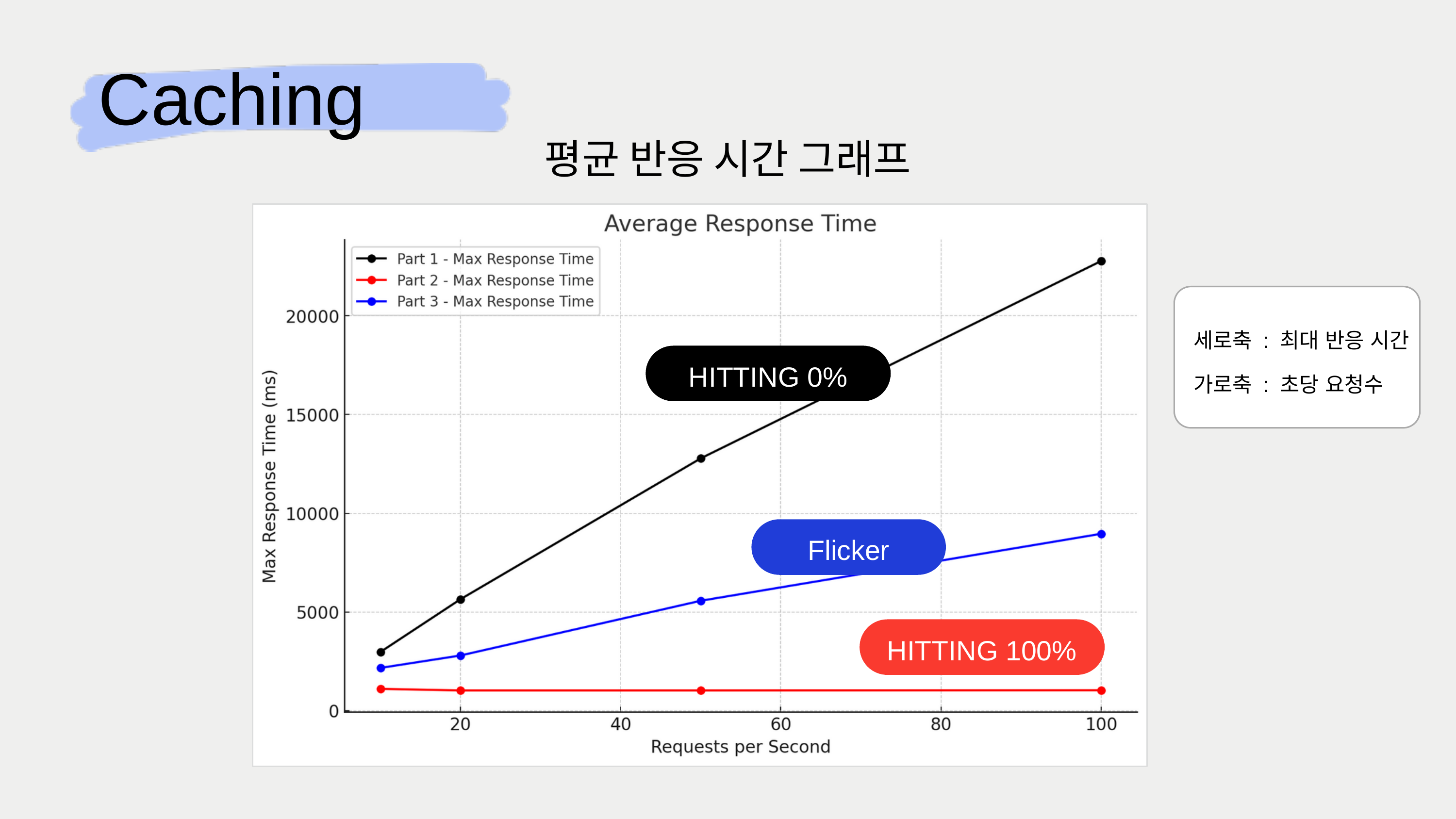

Caching

평균 반응 시간 그래프

세로축 : 최대 반응 시간
가로축 : 초당 요청수

HITTING 0%

Flicker

HITTING 100%